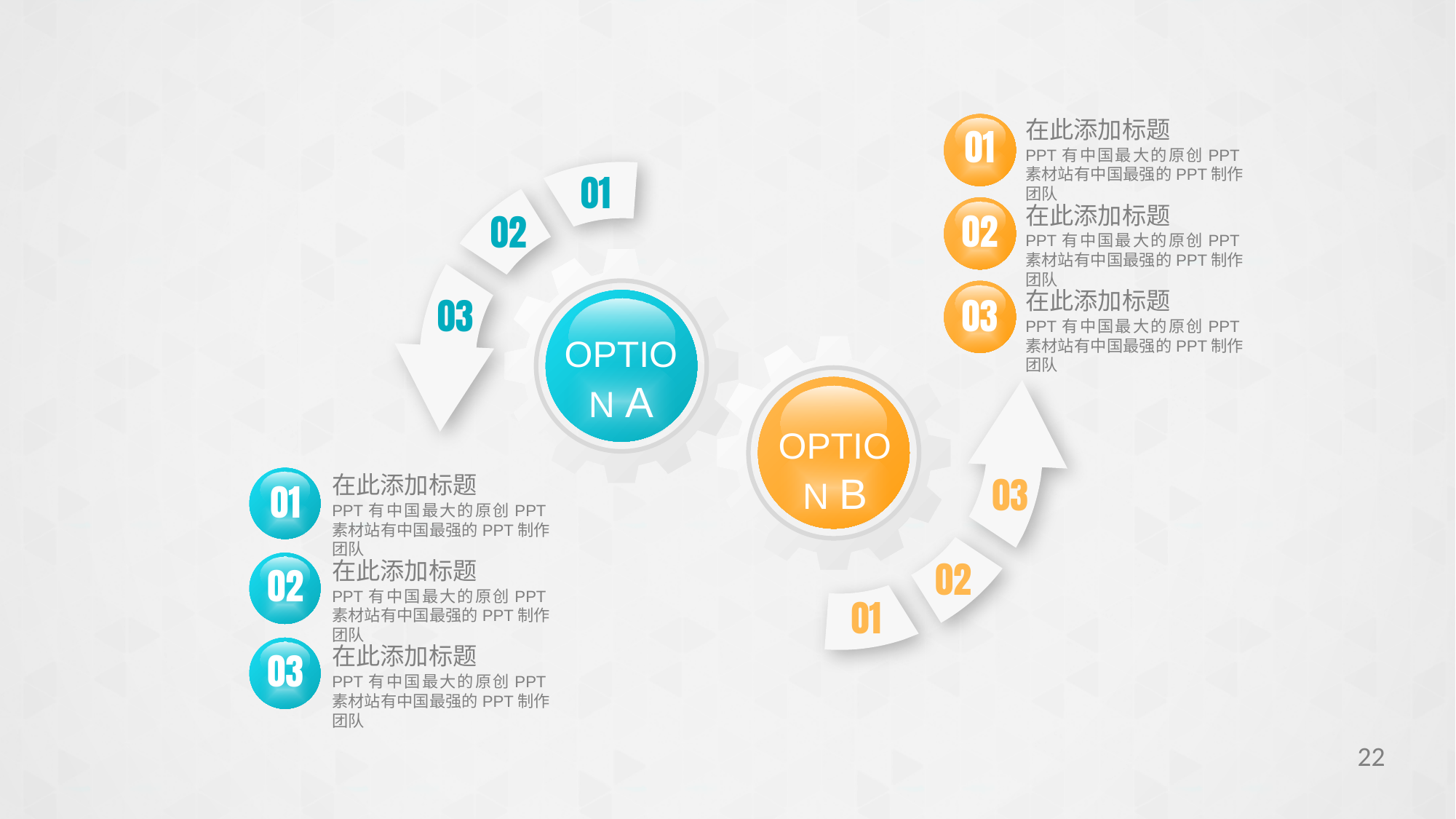

在此添加标题
PPT有中国最大的原创PPT素材站有中国最强的PPT制作团队

01

01
在此添加标题
PPT有中国最大的原创PPT素材站有中国最强的PPT制作团队

02
02

在此添加标题
PPT有中国最大的原创PPT素材站有中国最强的PPT制作团队

03

03
OPTION A

OPTION B
在此添加标题
PPT有中国最大的原创PPT素材站有中国最强的PPT制作团队

03
01
在此添加标题
PPT有中国最大的原创PPT素材站有中国最强的PPT制作团队

02
02
01
在此添加标题
PPT有中国最大的原创PPT素材站有中国最强的PPT制作团队

03
22